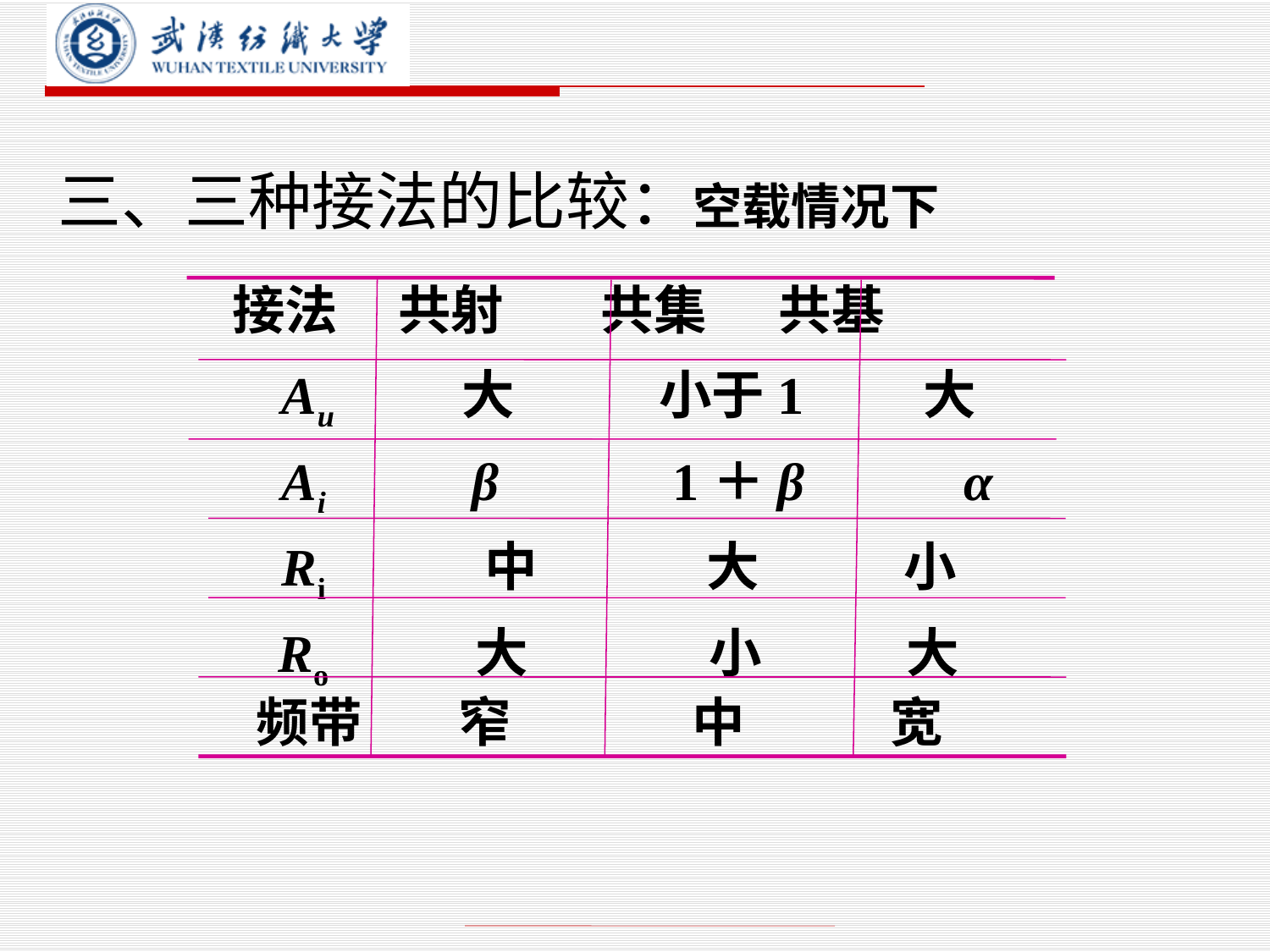

# 三、三种接法的比较：空载情况下
    接法     共射        共集      共基
      Au               大            小于1        大
      Ai           β             1＋β            α
      Ri           中              大            小
        Ro          大               小            大
      频带        窄               中            宽